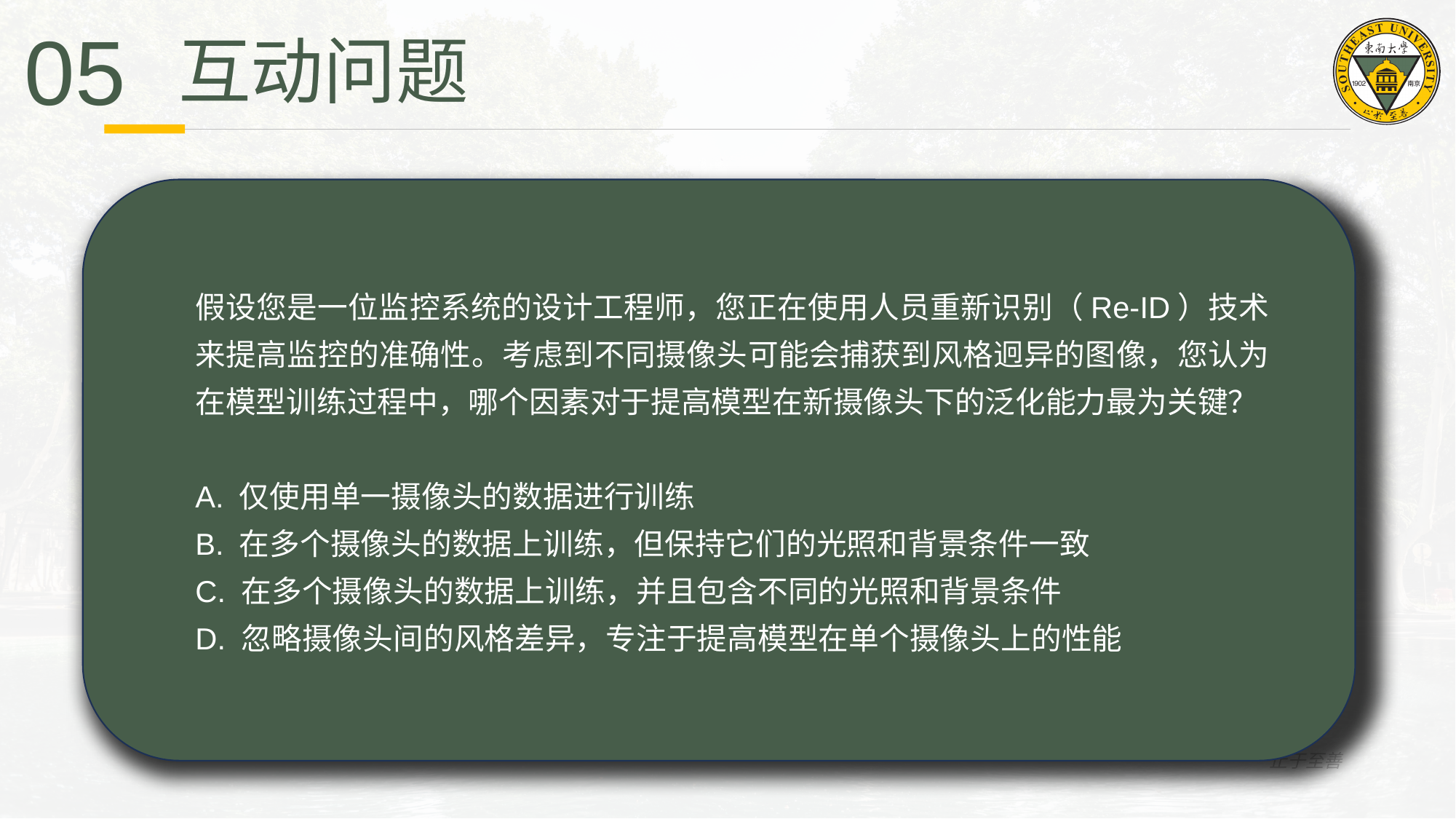

05
 互动问题

假设您是一位监控系统的设计工程师，您正在使用人员重新识别（Re-ID）技术来提高监控的准确性。考虑到不同摄像头可能会捕获到风格迥异的图像，您认为在模型训练过程中，哪个因素对于提高模型在新摄像头下的泛化能力最为关键？

A. 仅使用单一摄像头的数据进行训练
B. 在多个摄像头的数据上训练，但保持它们的光照和背景条件一致
C. 在多个摄像头的数据上训练，并且包含不同的光照和背景条件
D. 忽略摄像头间的风格差异，专注于提高模型在单个摄像头上的性能